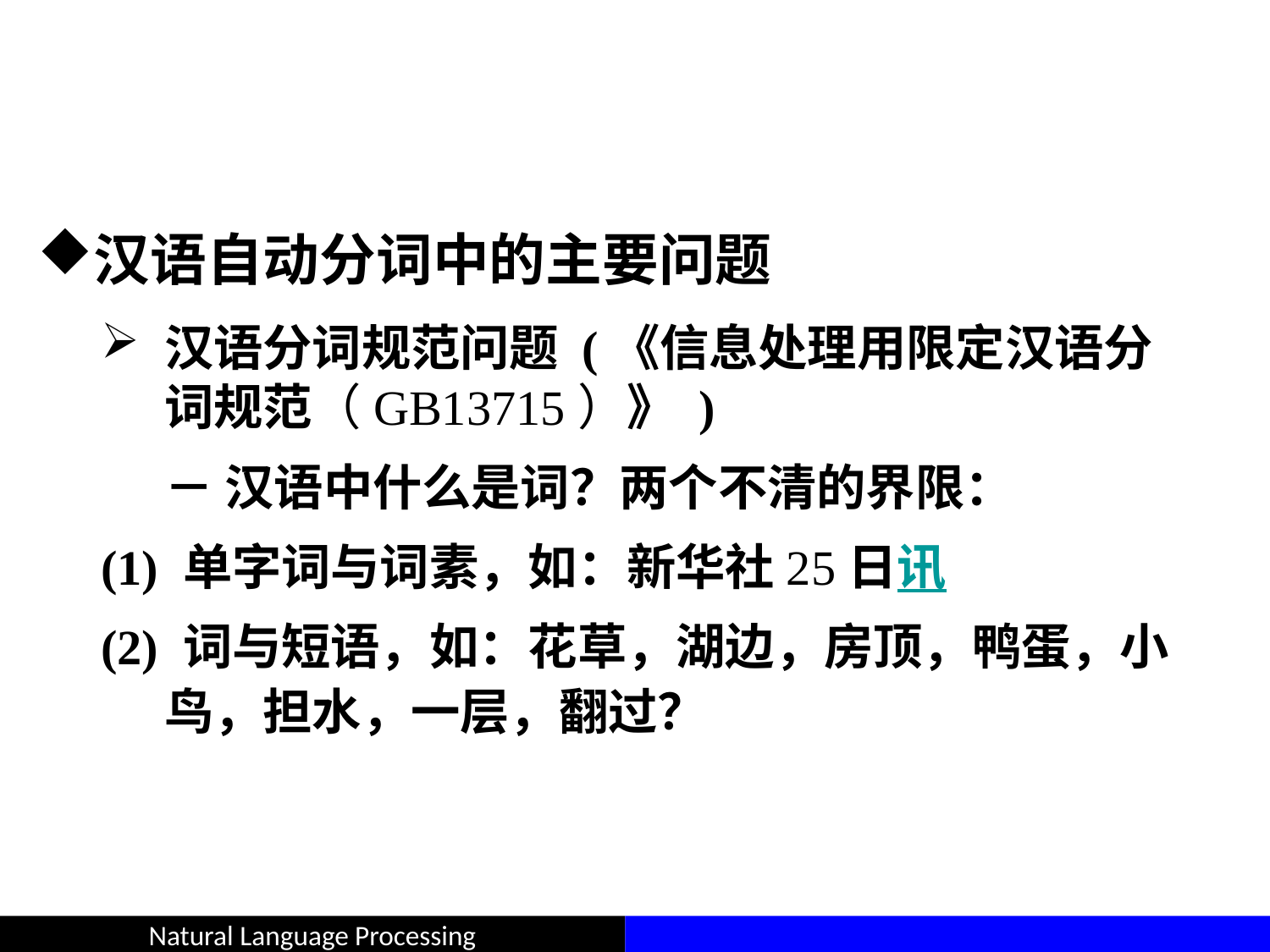

#
汉语自动分词中的主要问题
汉语分词规范问题 (《信息处理用限定汉语分词规范（GB13715）》 )
－ 汉语中什么是词？两个不清的界限：
(1) 单字词与词素，如：新华社25日讯
(2) 词与短语，如：花草，湖边，房顶，鸭蛋，小鸟，担水，一层，翻过？